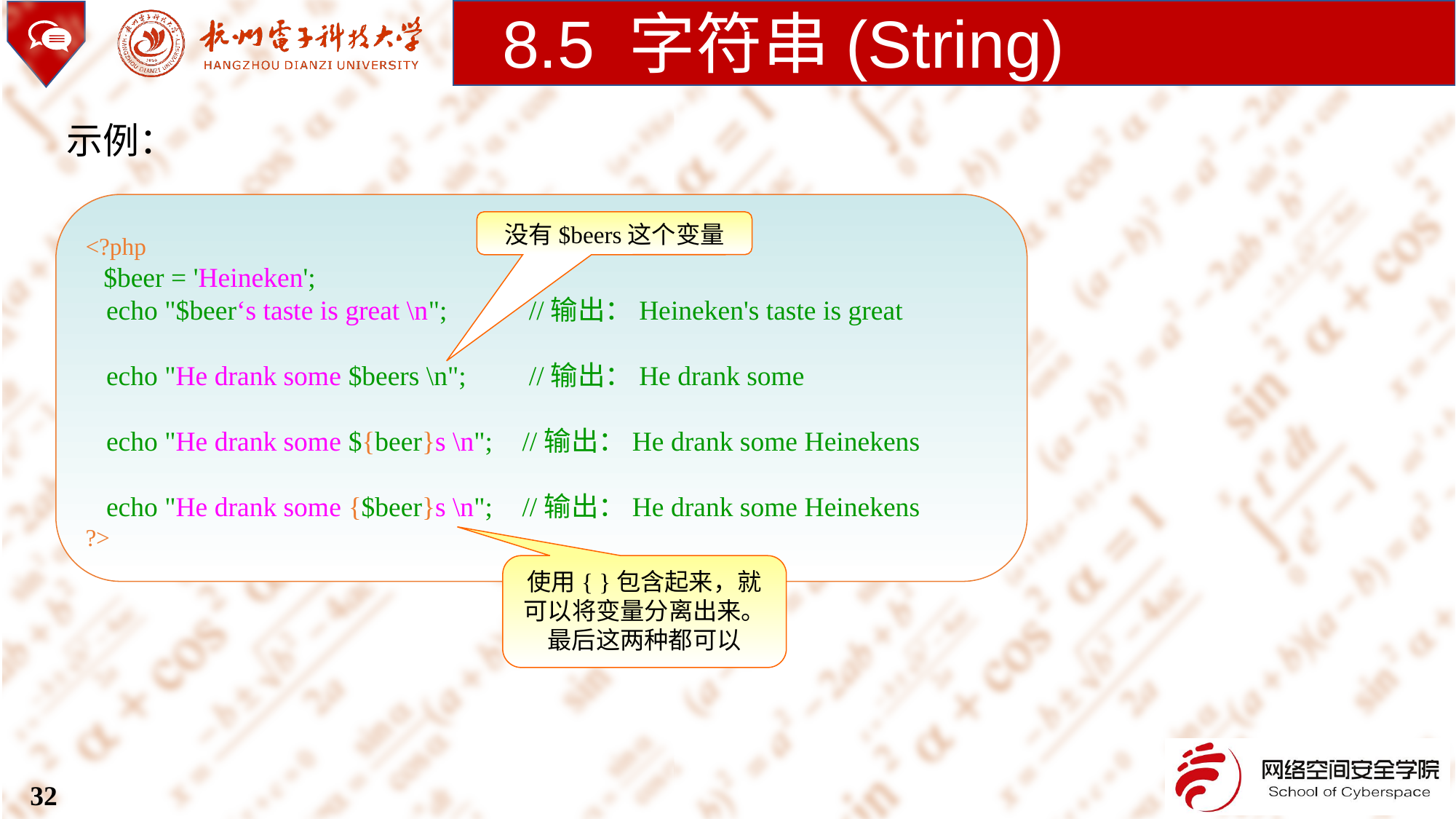

8.5 字符串(String)
示例：
<?php
   $beer = 'Heineken';
   echo "$beer‘s taste is great \n";  	 //输出：Heineken's taste is great

   echo "He drank some $beers \n";	 //输出：He drank some

   echo "He drank some ${beer}s \n"; 	//输出：He drank some Heinekens

   echo "He drank some {$beer}s \n"; 	//输出：He drank some Heinekens
?>
没有$beers这个变量
使用{ }包含起来，就可以将变量分离出来。
最后这两种都可以
32